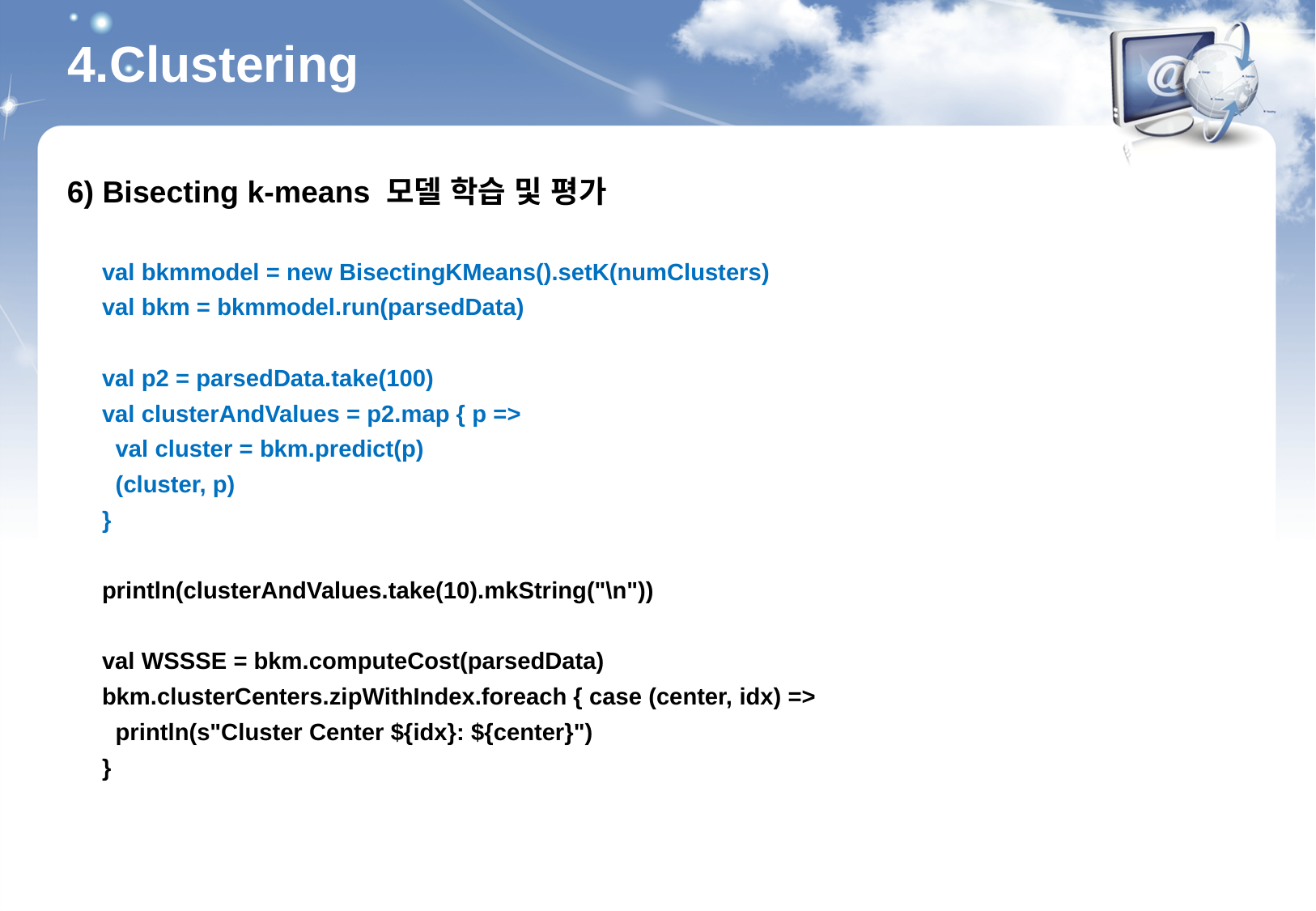

4.Clustering
6) Bisecting k-means 모델 학습 및 평가

val bkmmodel = new BisectingKMeans().setK(numClusters)
val bkm = bkmmodel.run(parsedData)

val p2 = parsedData.take(100)
val clusterAndValues = p2.map { p =>
  val cluster = bkm.predict(p)
  (cluster, p)
}

println(clusterAndValues.take(10).mkString("\n"))

val WSSSE = bkm.computeCost(parsedData)
bkm.clusterCenters.zipWithIndex.foreach { case (center, idx) =>
  println(s"Cluster Center ${idx}: ${center}")
}